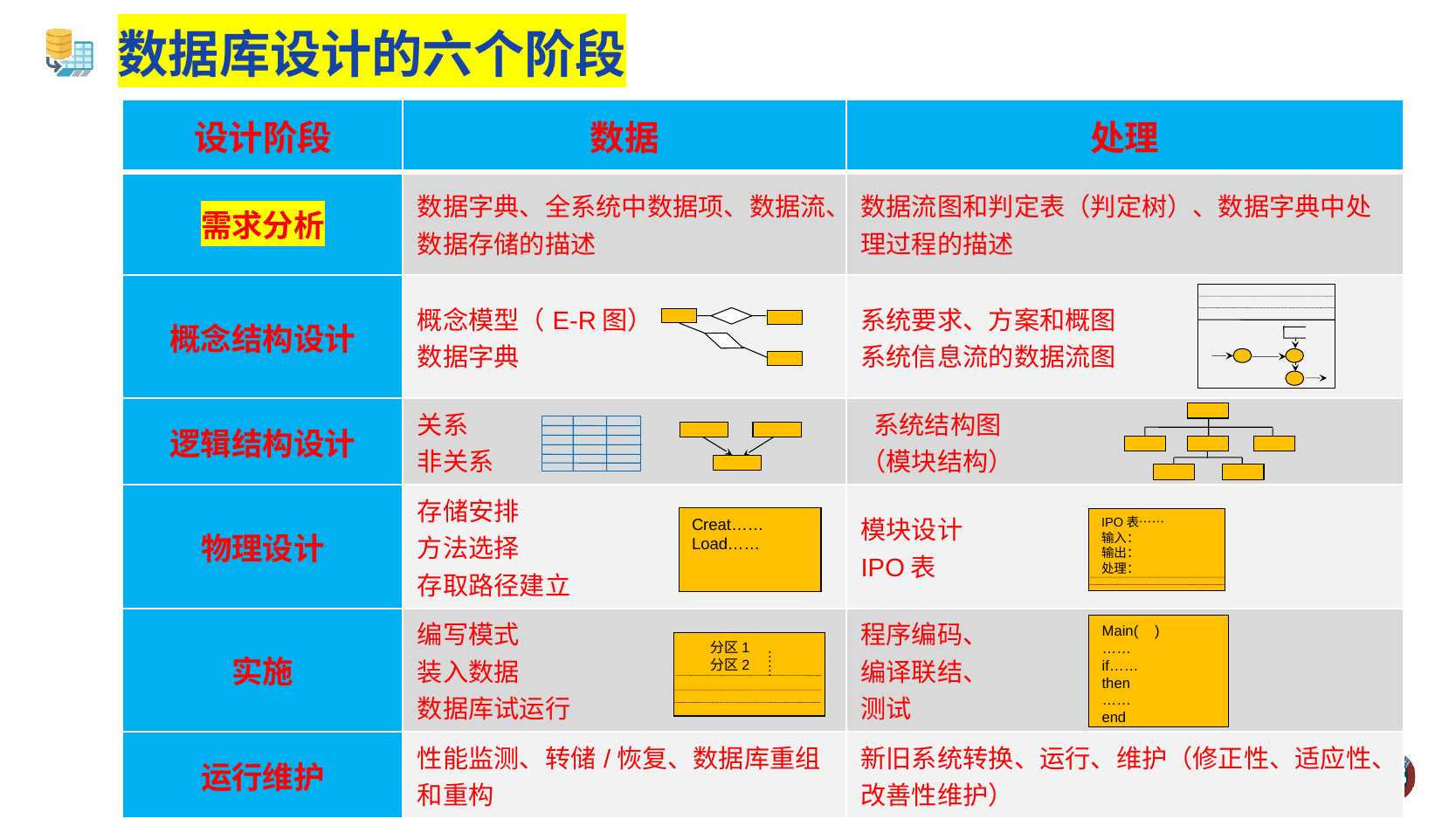

# 数据库设计的六个阶段
| 设计阶段 | 数据 | 处理 |
| --- | --- | --- |
| 需求分析 | 数据字典、全系统中数据项、数据流、数据存储的描述 | 数据流图和判定表（判定树）、数据字典中处理过程的描述 |
| 概念结构设计 | 概念模型（E-R图） 数据字典 | 系统要求、方案和概图 系统信息流的数据流图 |
| 逻辑结构设计 | 关系 非关系 | 系统结构图 （模块结构） |
| 物理设计 | 存储安排 方法选择 存取路径建立 | 模块设计 IPO表 |
| 实施 | 编写模式 装入数据 数据库试运行 | 程序编码、 编译联结、 测试 |
| 运行维护 | 性能监测、转储/恢复、数据库重组和重构 | 新旧系统转换、运行、维护（修正性、适应性、改善性维护） |

Creat……
Load……
IPO表……
输入：
输出：
处理：

Main(    )
……
if……
then
……
end
      分区1
      分区2
……